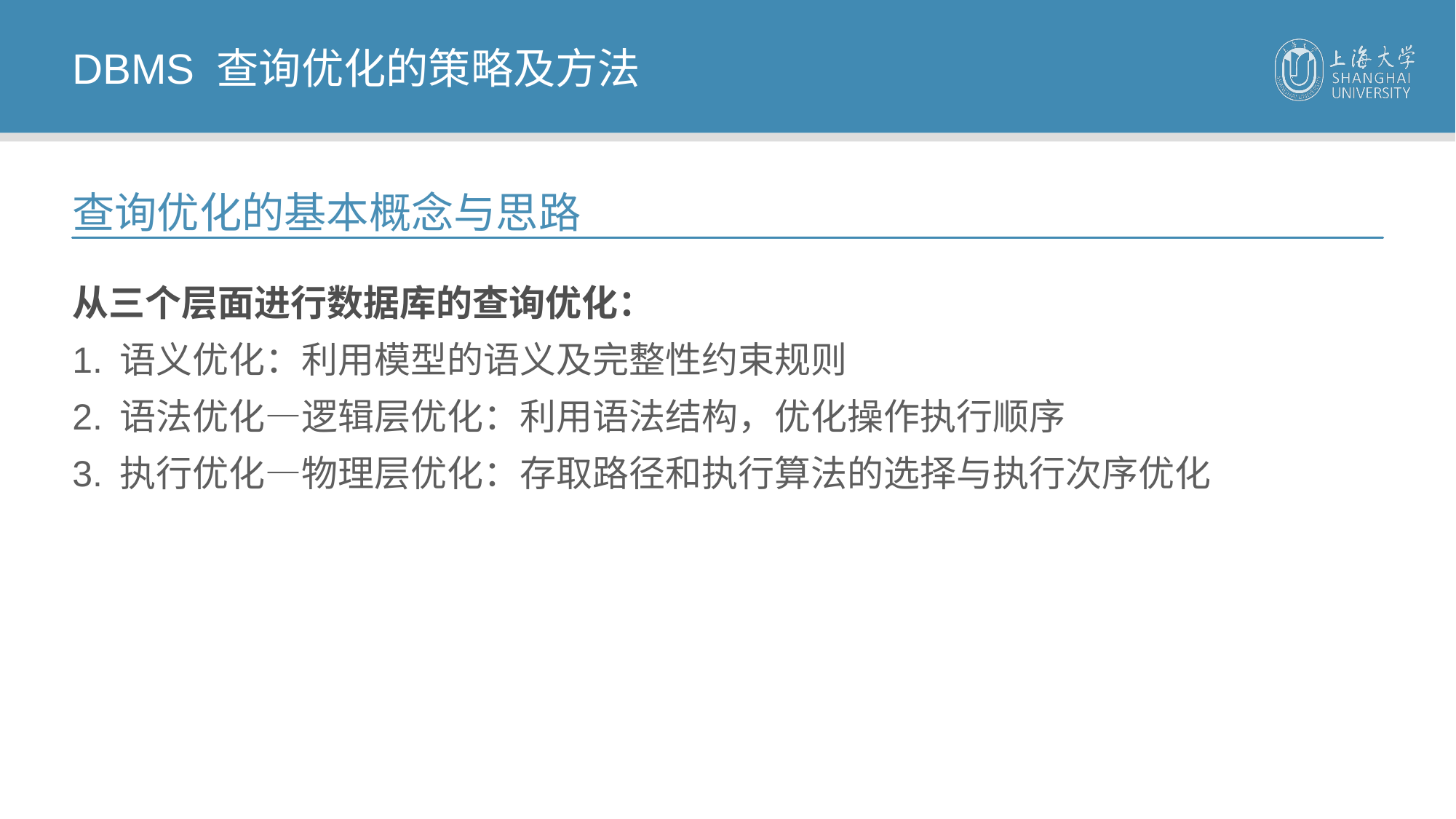

DBMS 查询优化的策略及方法
查询优化的基本概念与思路
从三个层面进行数据库的查询优化：
 语义优化：利用模型的语义及完整性约束规则
 语法优化—逻辑层优化：利用语法结构，优化操作执行顺序
 执行优化—物理层优化：存取路径和执行算法的选择与执行次序优化